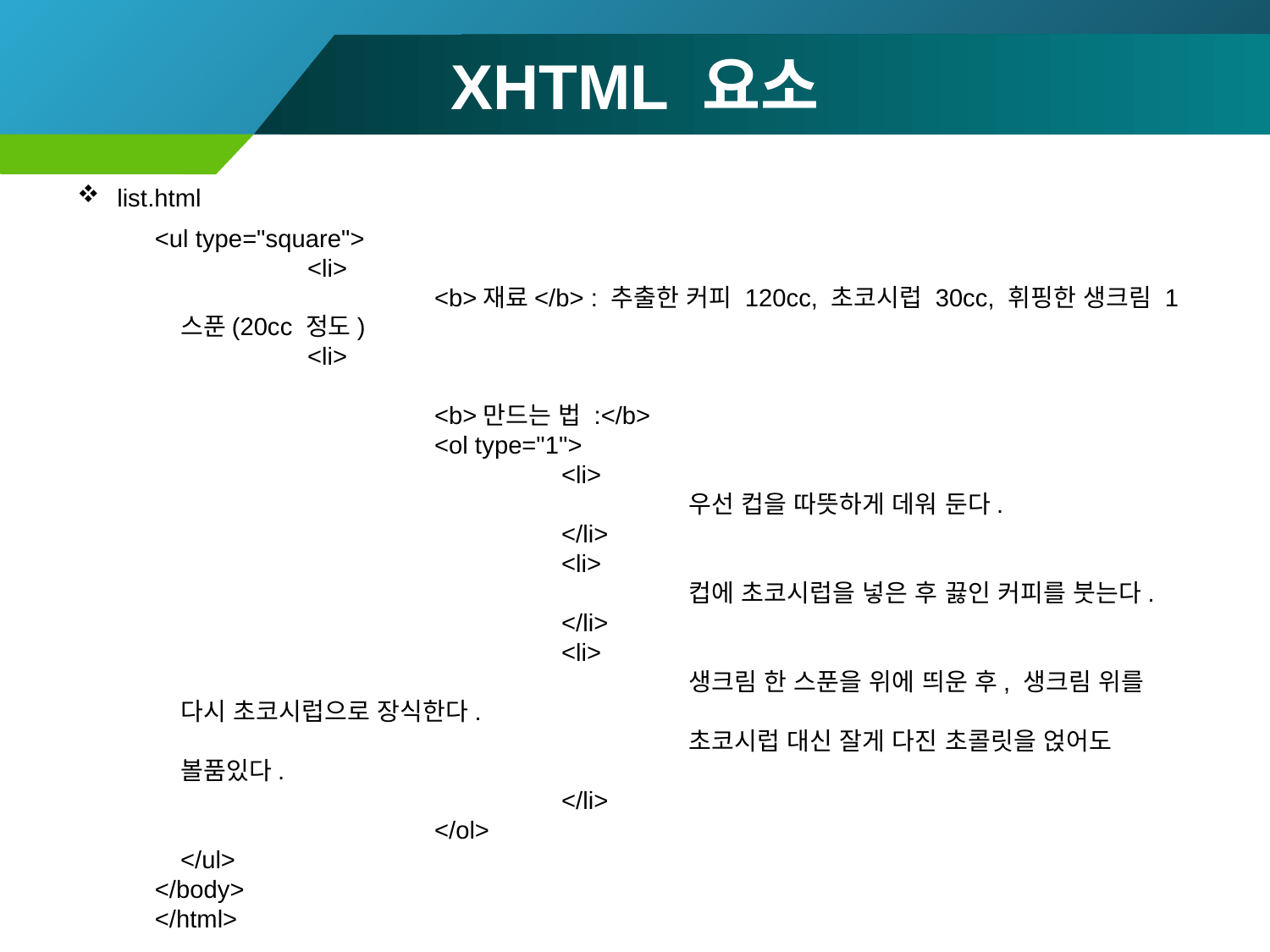

# XHTML 요소
list.html
  <ul type="square">
  		<li>
  			<b>재료</b> : 추출한 커피 120cc, 초코시럽 30cc, 휘핑한 생크림 1스푼(20cc 정도)
  		<li>

  			<b>만드는 법 :</b>
  			<ol type="1">
  				<li>
  					우선 컵을 따뜻하게 데워 둔다.
  				</li>
  				<li>
  					컵에 초코시럽을 넣은 후 끓인 커피를 붓는다.
  				</li>
  				<li>
  					생크림 한 스푼을 위에 띄운 후, 생크림 위를 다시 초코시럽으로 장식한다.
  					초코시럽 대신 잘게 다진 초콜릿을 얹어도 볼품있다.
  				</li>
  			</ol>
  	</ul>
  </body>
  </html>
59